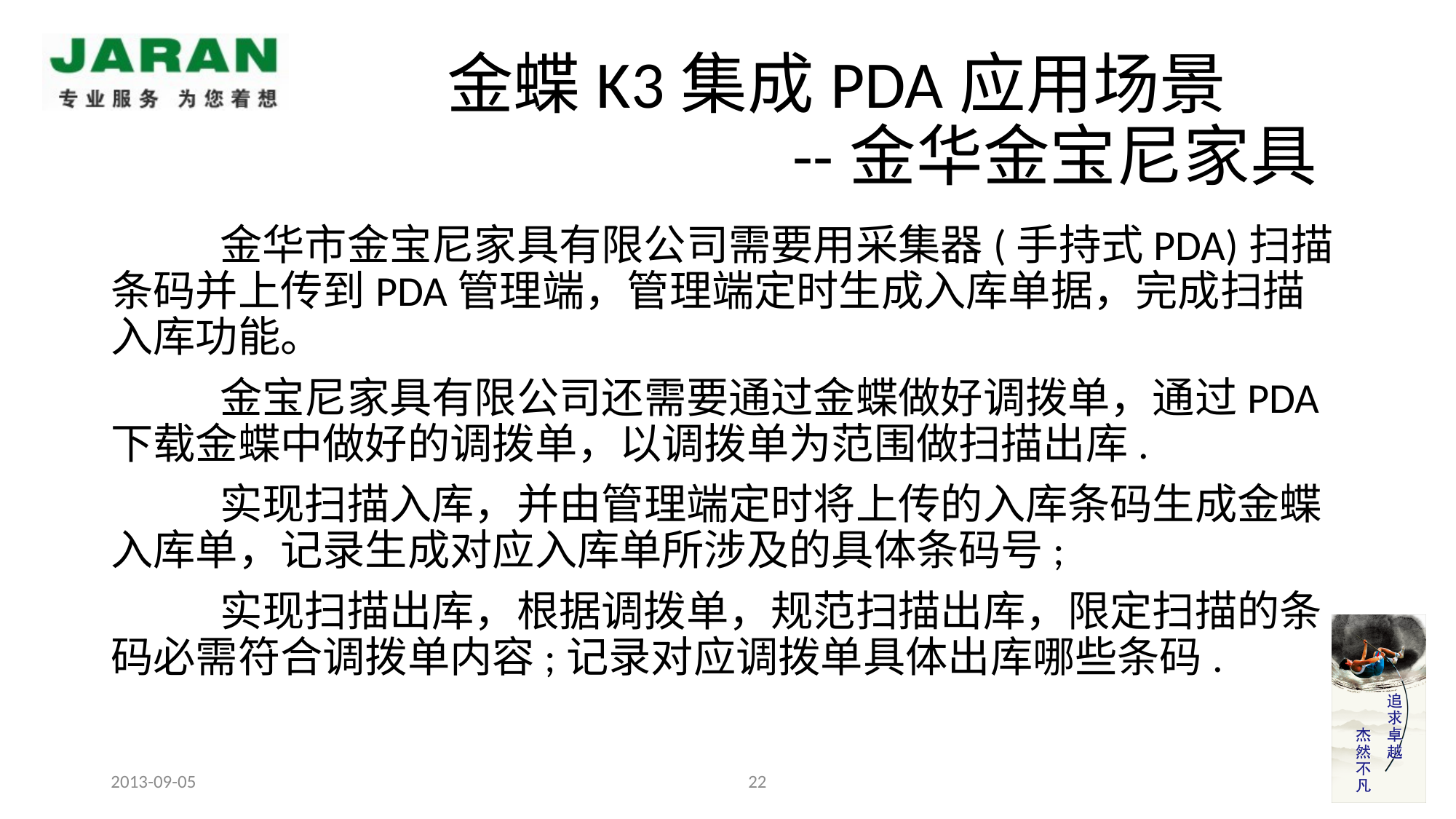

# 金蝶K3集成PDA应用场景 --金华金宝尼家具
	金华市金宝尼家具有限公司需要用采集器(手持式PDA)扫描条码并上传到PDA管理端，管理端定时生成入库单据，完成扫描入库功能。
	金宝尼家具有限公司还需要通过金蝶做好调拨单，通过PDA下载金蝶中做好的调拨单，以调拨单为范围做扫描出库.
	实现扫描入库，并由管理端定时将上传的入库条码生成金蝶入库单，记录生成对应入库单所涉及的具体条码号;
	实现扫描出库，根据调拨单，规范扫描出库，限定扫描的条码必需符合调拨单内容;记录对应调拨单具体出库哪些条码.

22
2013-09-05